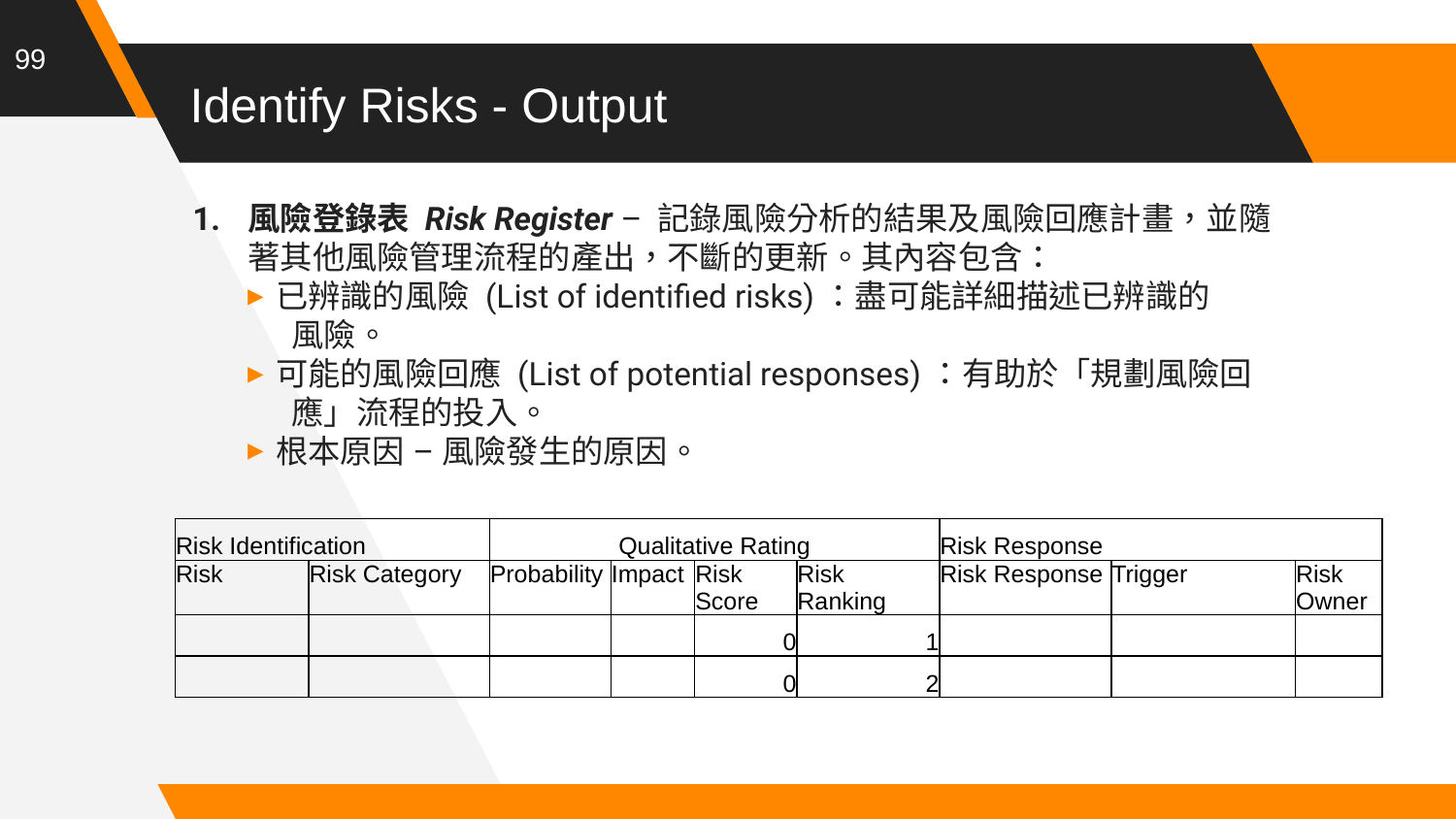

99
# Identify Risks - Output
風險登錄表 Risk Register – 記錄風險分析的結果及風險回應計畫，並隨著其他風險管理流程的產出，不斷的更新。其內容包含：
已辨識的風險 (List of identified risks)：盡可能詳細描述已辨識的
  風險。
可能的風險回應 (List of potential responses)：有助於「規劃風險回
  應」流程的投入。
根本原因 – 風險發生的原因。

| Risk Identification |  | Qualitative Rating |  |  |  | Risk Response |  |  |
| --- | --- | --- | --- | --- | --- | --- | --- | --- |
| Risk | Risk Category | Probability | Impact | Risk Score | Risk Ranking | Risk Response | Trigger | Risk Owner |
|  |  |  |  | 0 | 1 |  |  |  |
|  |  |  |  | 0 | 2 |  |  |  |